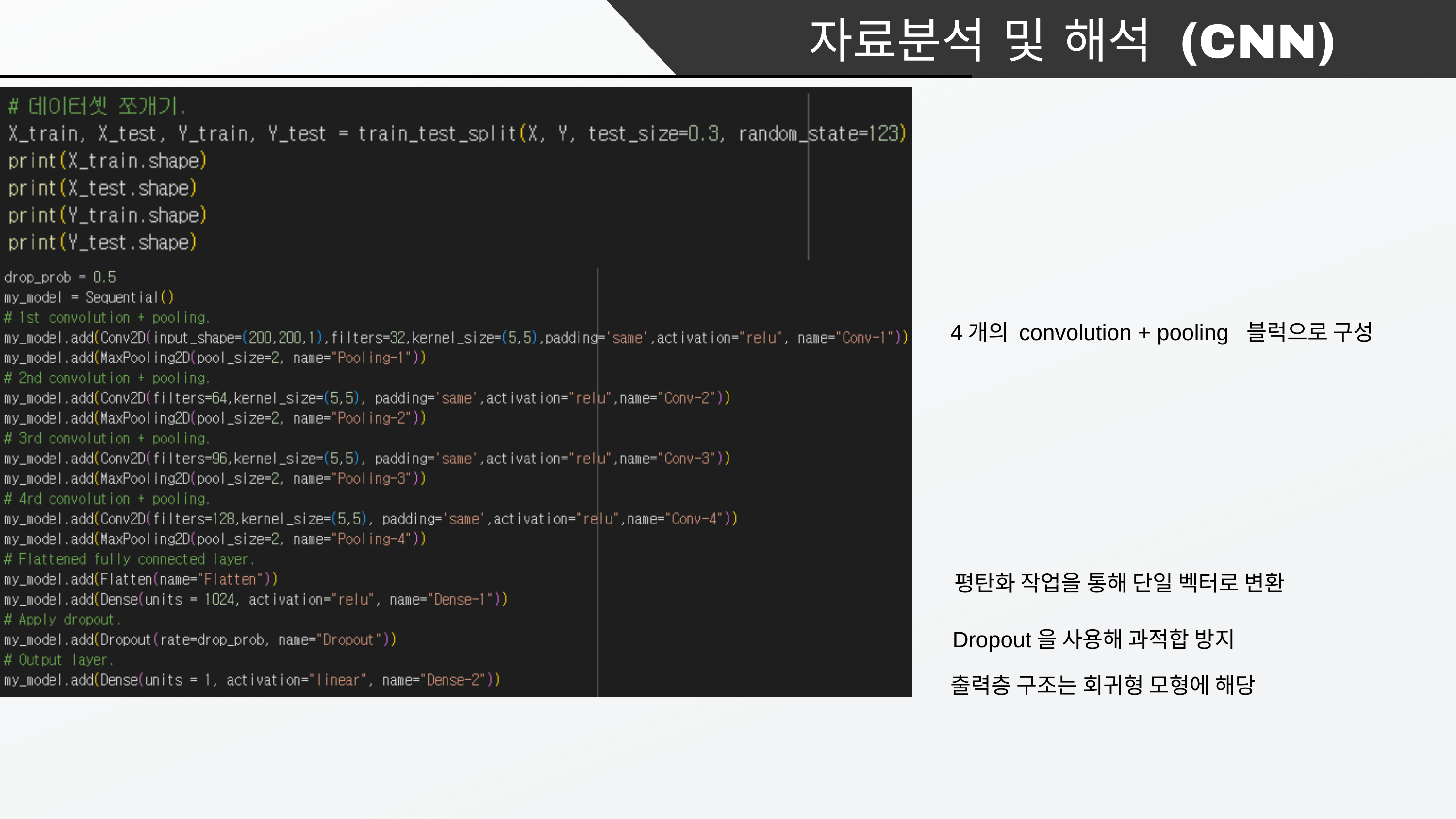

자료분석 및 해석 (CNN)

4개의 convolution + pooling  블럭으로 구성
평탄화 작업을 통해 단일 벡터로 변환
Dropout을 사용해 과적합 방지
출력층 구조는 회귀형 모형에 해당